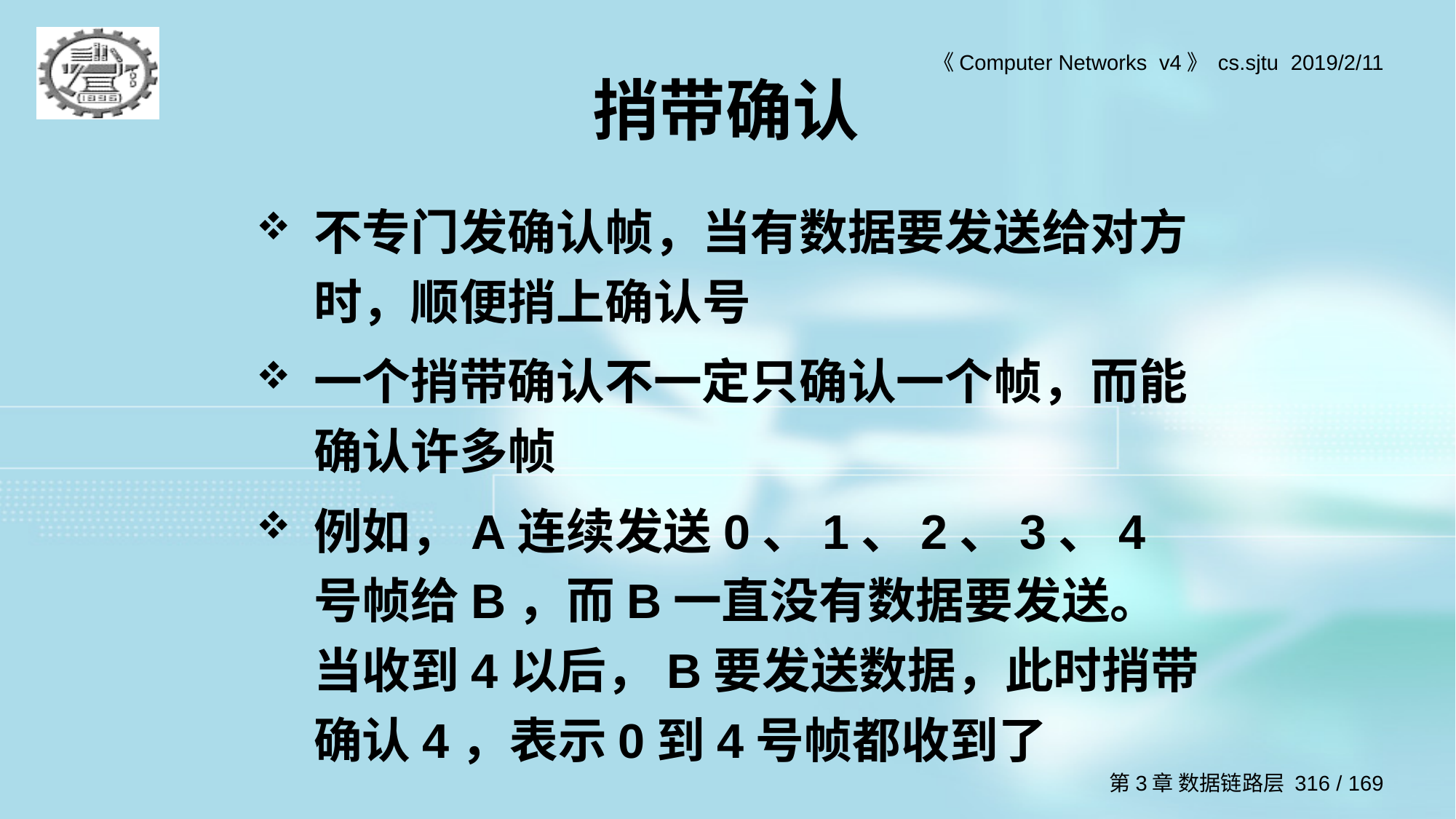

# 捎带确认
不专门发确认帧，当有数据要发送给对方时，顺便捎上确认号
一个捎带确认不一定只确认一个帧，而能确认许多帧
例如，A连续发送0、1、2、3、4号帧给B，而B一直没有数据要发送。当收到4以后，B要发送数据，此时捎带确认4，表示0到4号帧都收到了